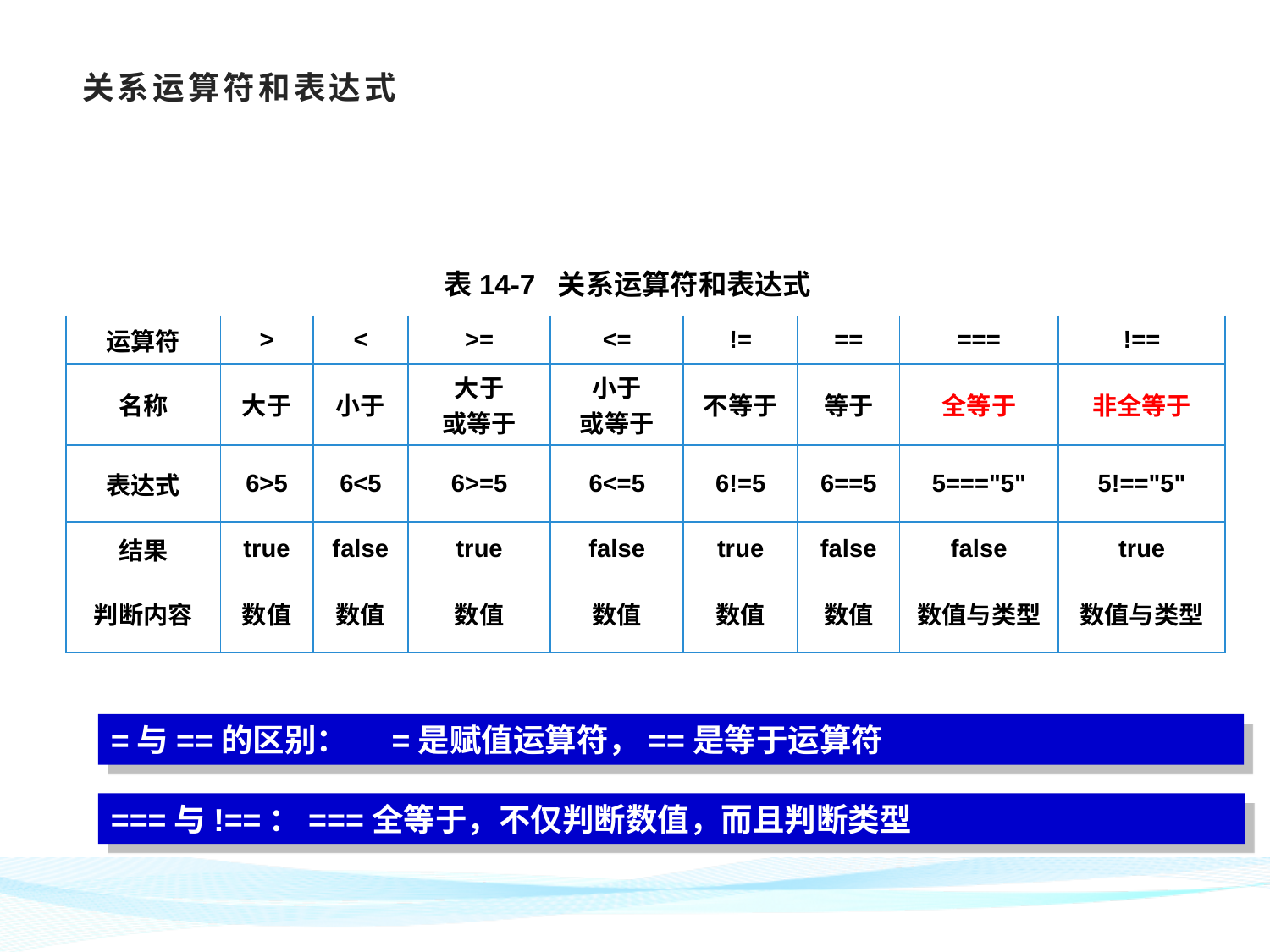

# 关系运算符和表达式
表14-7  关系运算符和表达式
| 运算符 | > | < | >= | <= | != | == | === | !== |
| --- | --- | --- | --- | --- | --- | --- | --- | --- |
| 名称 | 大于 | 小于 | 大于 或等于 | 小于 或等于 | 不等于 | 等于 | 全等于 | 非全等于 |
| 表达式 | 6>5 | 6<5 | 6>=5 | 6<=5 | 6!=5 | 6==5 | 5==="5" | 5!=="5" |
| 结果 | true | false | true | false | true | false | false | true |
| 判断内容 | 数值 | 数值 | 数值 | 数值 | 数值 | 数值 | 数值与类型 | 数值与类型 |
=与==的区别：     =是赋值运算符，==是等于运算符
===与!==：===全等于，不仅判断数值，而且判断类型